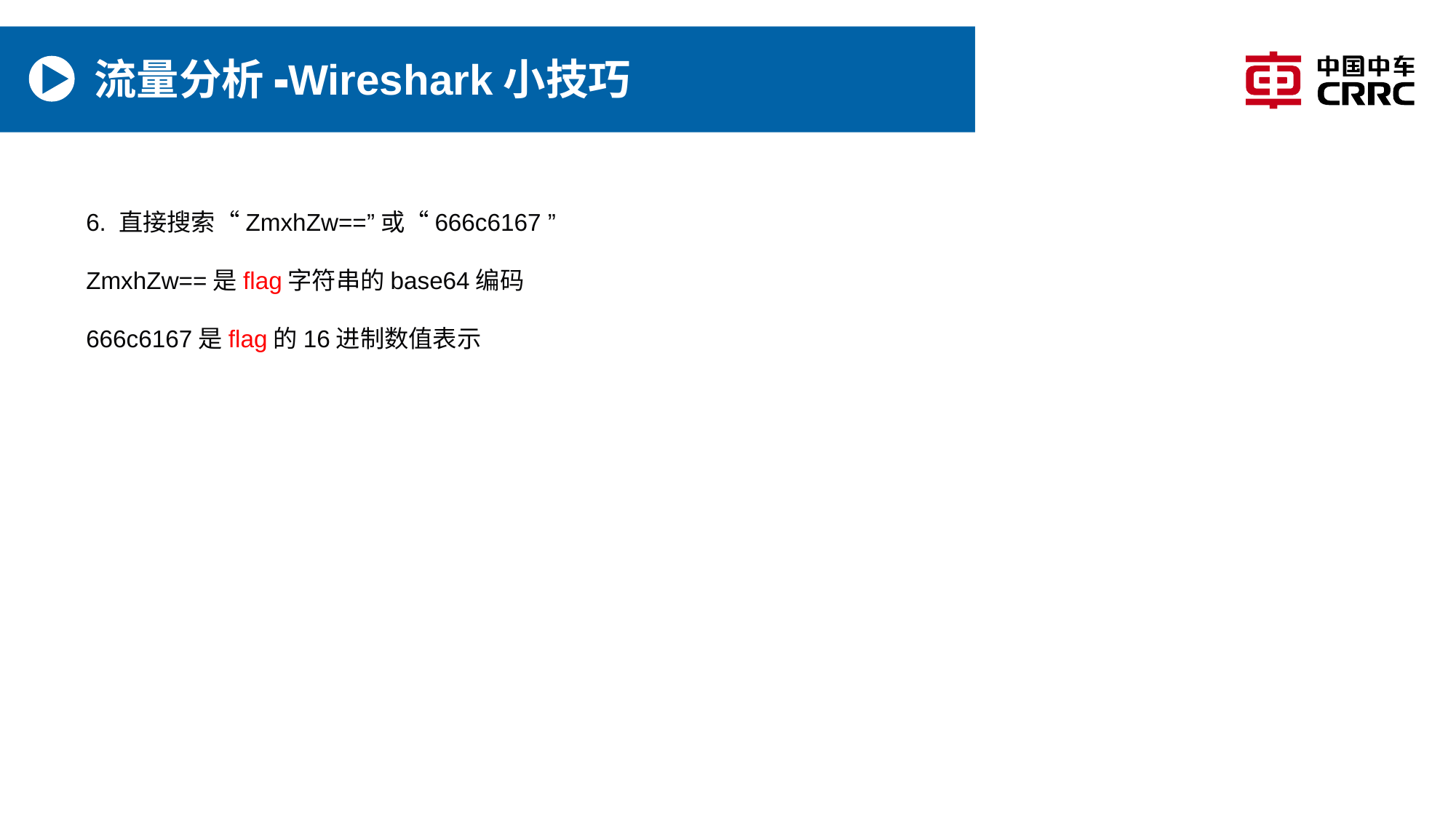

# 流量分析-Wireshark小技巧
6. 直接搜索“ZmxhZw==”或“666c6167 ”

ZmxhZw==是flag字符串的base64编码

666c6167是flag的16进制数值表示
38